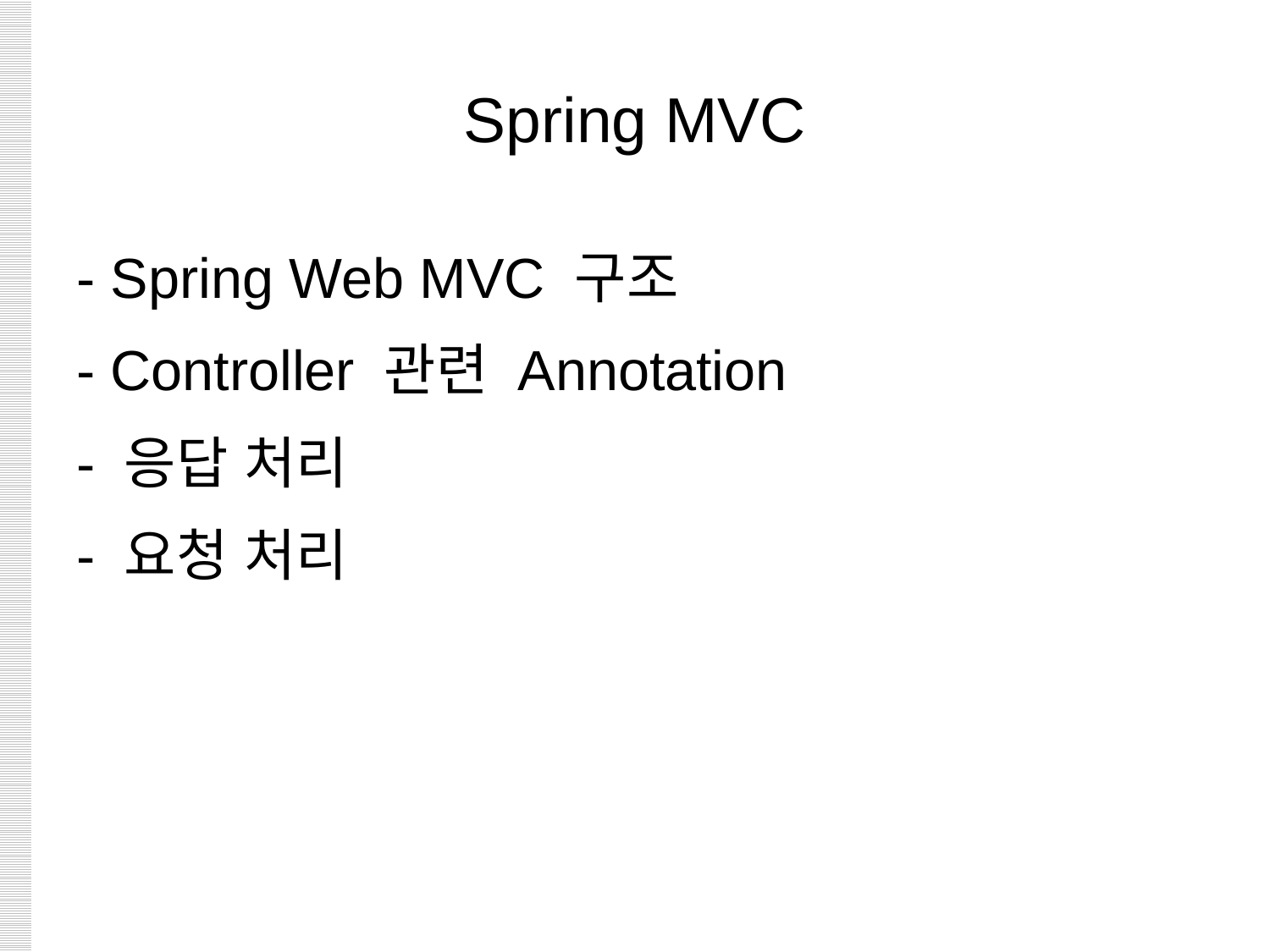

# Spring MVC
- Spring Web MVC 구조
- Controller 관련 Annotation
- 응답 처리
- 요청 처리